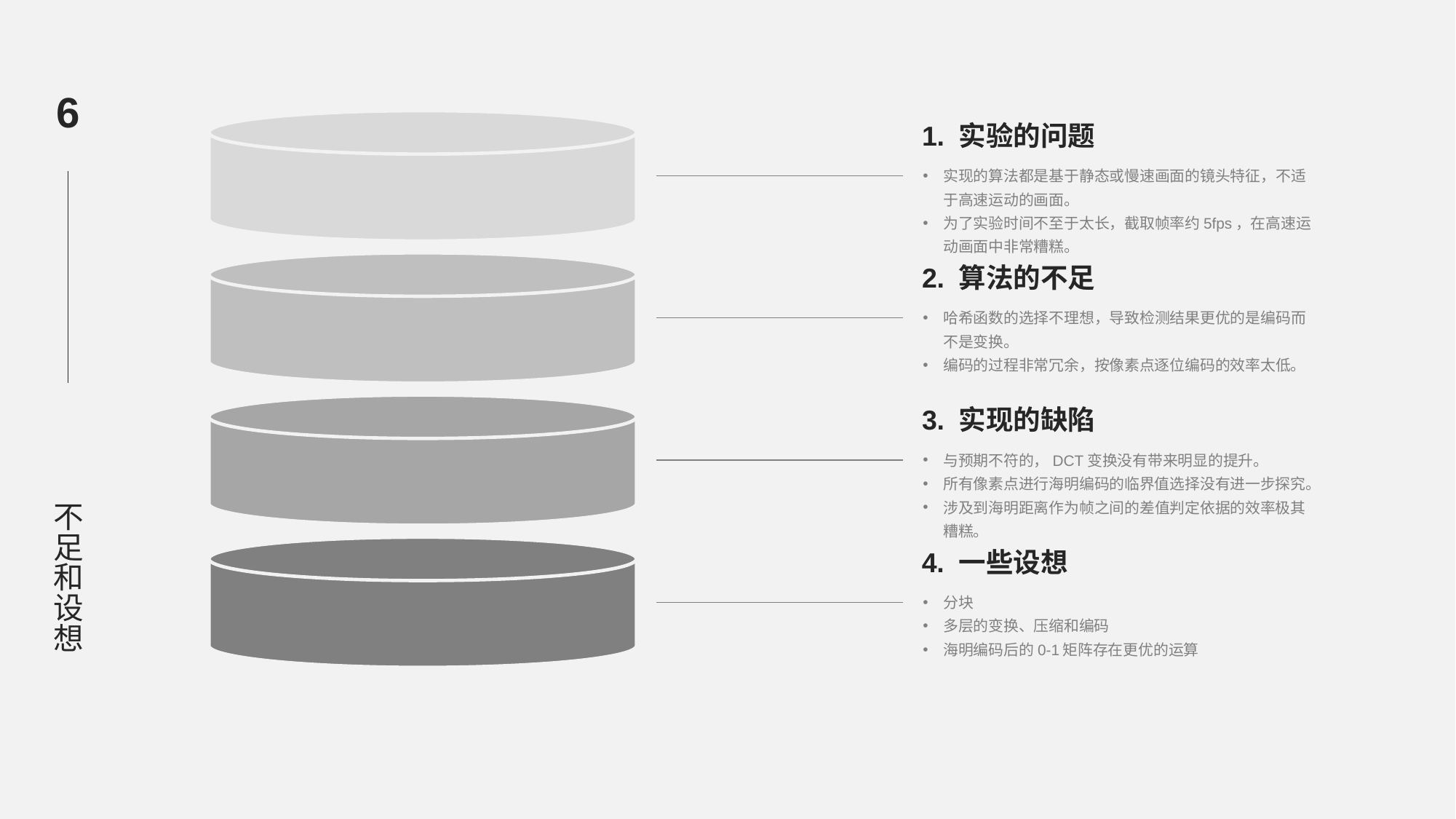

6

1. 实验的问题
实现的算法都是基于静态或慢速画面的镜头特征，不适于高速运动的画面。
为了实验时间不至于太长，截取帧率约5fps，在高速运动画面中非常糟糕。

2. 算法的不足
哈希函数的选择不理想，导致检测结果更优的是编码而不是变换。
编码的过程非常冗余，按像素点逐位编码的效率太低。

3. 实现的缺陷
不足和设想
与预期不符的，DCT变换没有带来明显的提升。
所有像素点进行海明编码的临界值选择没有进一步探究。
涉及到海明距离作为帧之间的差值判定依据的效率极其糟糕。

4. 一些设想
分块
多层的变换、压缩和编码
海明编码后的0-1矩阵存在更优的运算